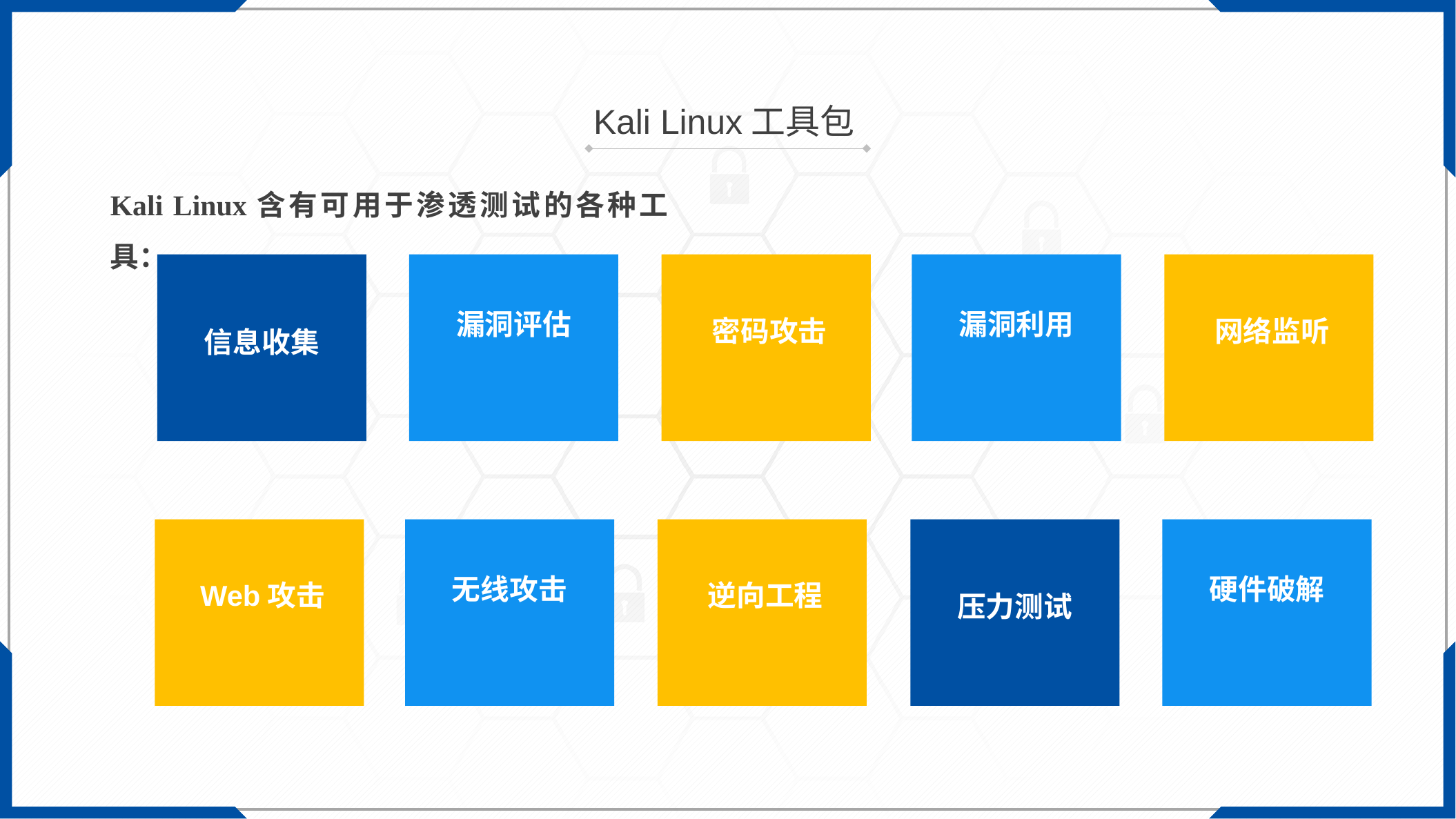

Kali Linux工具包
Kali Linux含有可用于渗透测试的各种工具：

信息收集

漏洞评估

密码攻击

漏洞利用

网络监听

Web攻击

无线攻击

逆向工程

压力测试

硬件破解